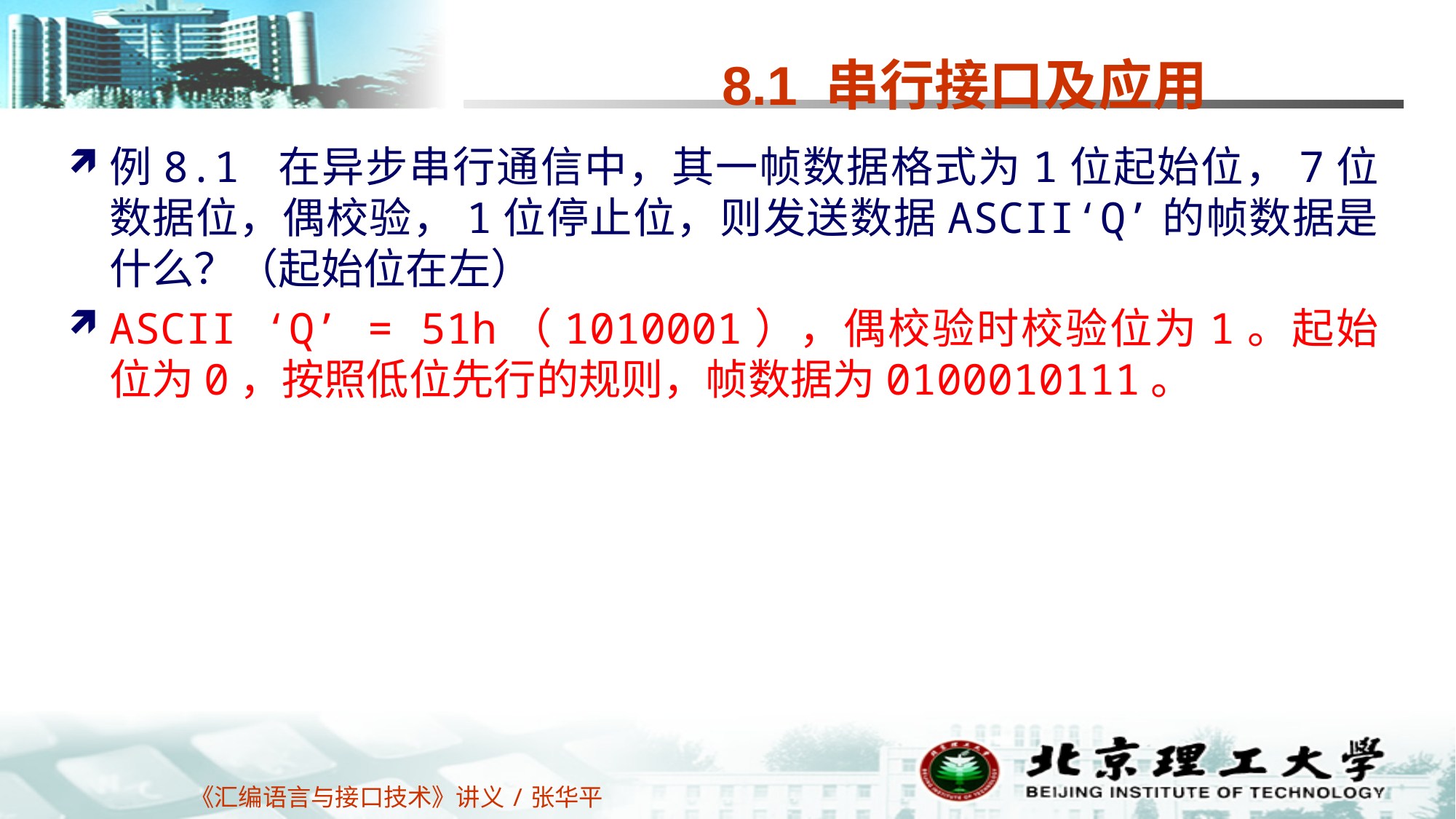

# 8.1 串行接口及应用
例8.1 在异步串行通信中，其一帧数据格式为1位起始位，7位数据位，偶校验，1位停止位，则发送数据ASCII‘Q’的帧数据是什么？（起始位在左）
ASCII ‘Q’ = 51h（1010001），偶校验时校验位为1。起始位为0，按照低位先行的规则，帧数据为0100010111。